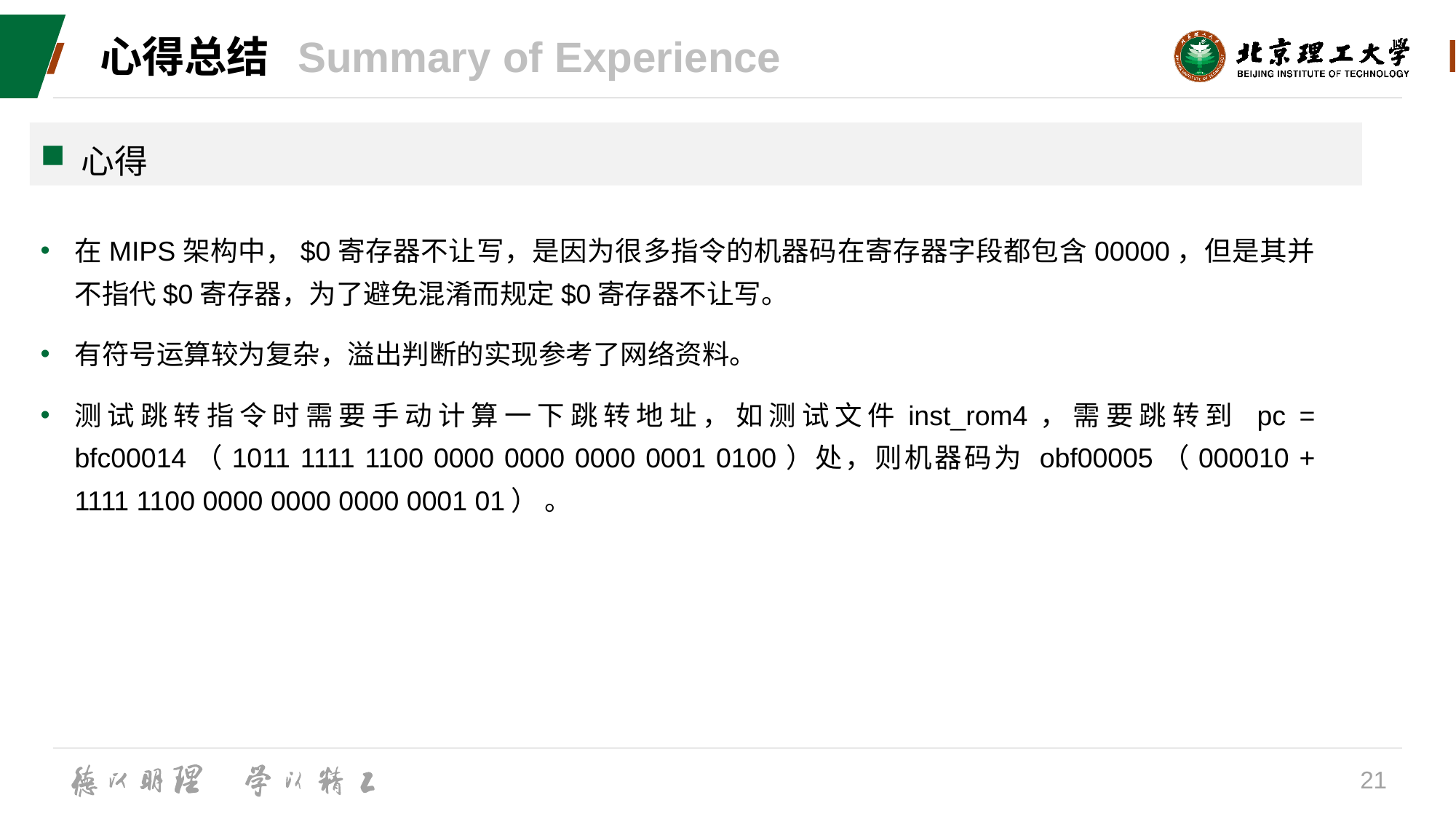

# 心得总结 	Summary of Experience
心得
在MIPS架构中，$0寄存器不让写，是因为很多指令的机器码在寄存器字段都包含00000，但是其并不指代$0寄存器，为了避免混淆而规定$0寄存器不让写。
有符号运算较为复杂，溢出判断的实现参考了网络资料。
测试跳转指令时需要手动计算一下跳转地址，如测试文件inst_rom4，需要跳转到 pc = bfc00014（1011 1111 1100 0000 0000 0000 0001 0100）处，则机器码为 obf00005（000010 + 1111 1100 0000 0000 0000 0001 01） 。